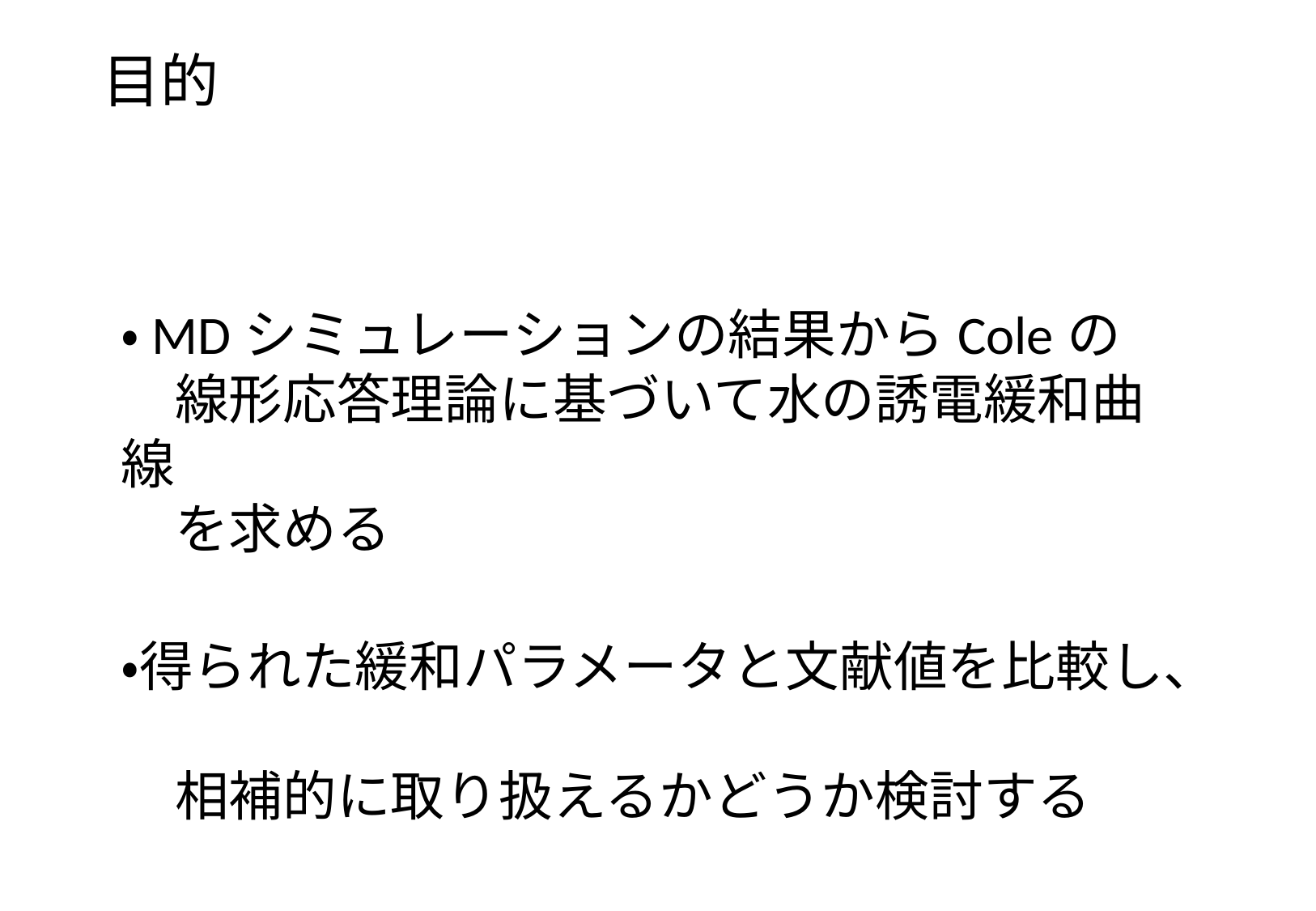

# 目的
・MDシミュレーションの結果からColeの
　線形応答理論に基づいて水の誘電緩和曲線
　を求める

・得られた緩和パラメータと文献値を比較し、
　相補的に取り扱えるかどうか検討する